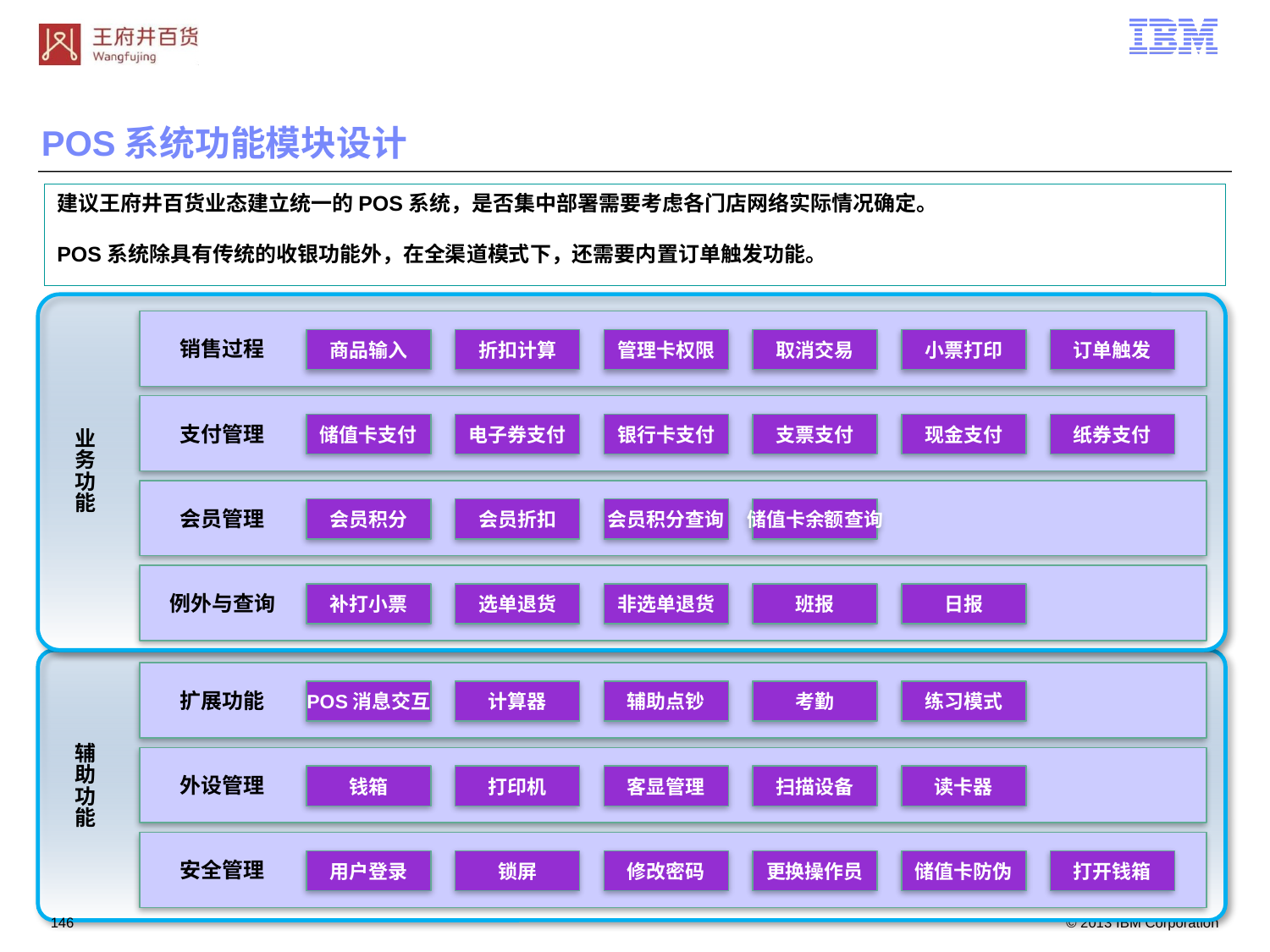

POS系统功能模块设计
建议王府井百货业态建立统一的POS系统，是否集中部署需要考虑各门店网络实际情况确定。

POS系统除具有传统的收银功能外，在全渠道模式下，还需要内置订单触发功能。

销售过程
商品输入
折扣计算
管理卡权限
取消交易
小票打印
订单触发
业务功能

支付管理
储值卡支付
电子券支付
银行卡支付
支票支付
现金支付
纸券支付

会员管理
会员积分
会员折扣
会员积分查询
储值卡余额查询

例外与查询
补打小票
选单退货
非选单退货
班报
日报

扩展功能
POS消息交互
计算器
辅助点钞
考勤
练习模式
辅助功能

外设管理
钱箱
打印机
客显管理
扫描设备
读卡器

安全管理
用户登录
锁屏
修改密码
更换操作员
储值卡防伪
打开钱箱
146